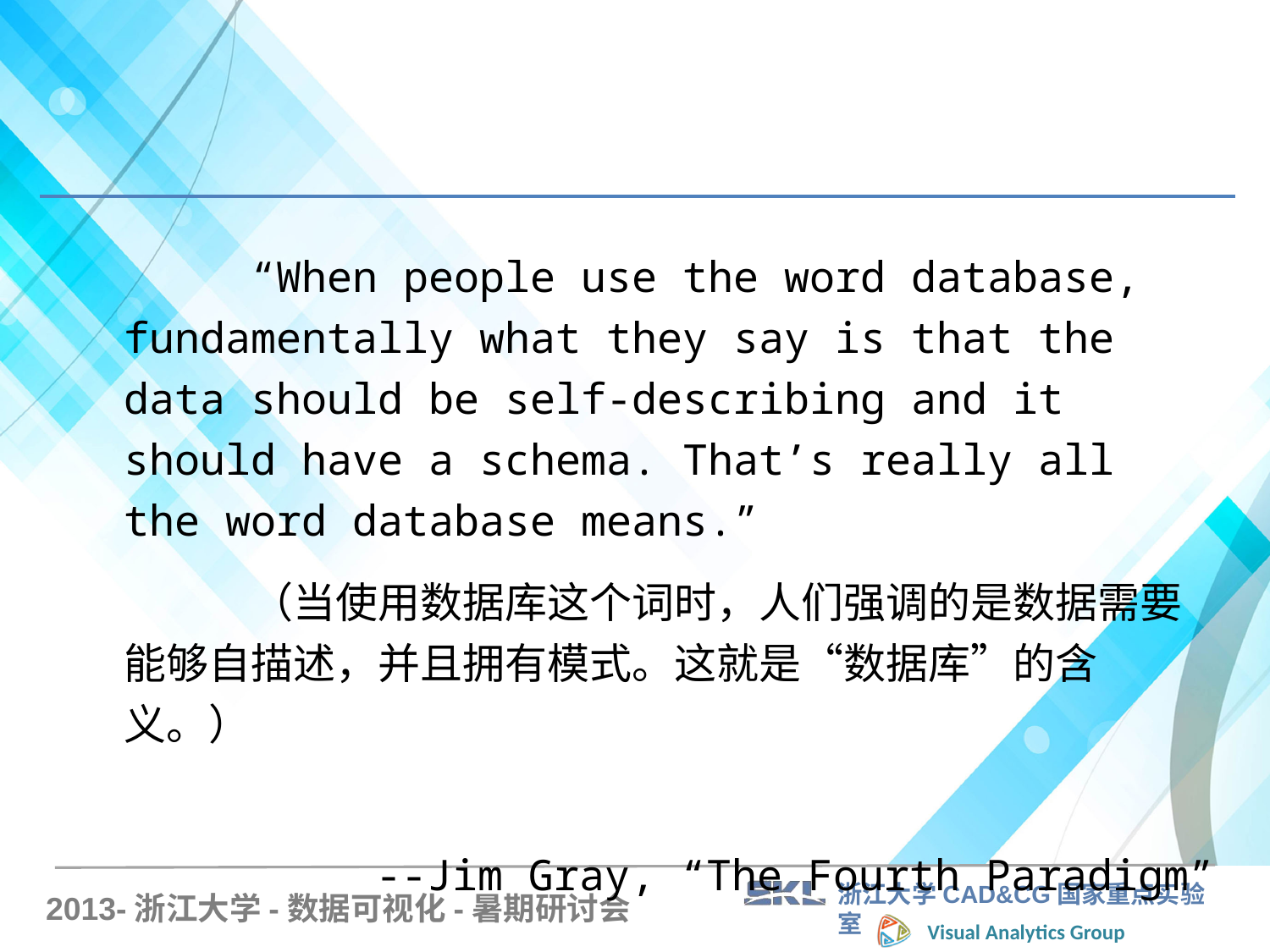

“When people use the word database, fundamentally what they say is that the data should be self-describing and it should have a schema. That’s really all the word database means.”
	（当使用数据库这个词时，人们强调的是数据需要能够自描述，并且拥有模式。这就是“数据库”的含义。）

--Jim Gray, “The Fourth Paradigm”